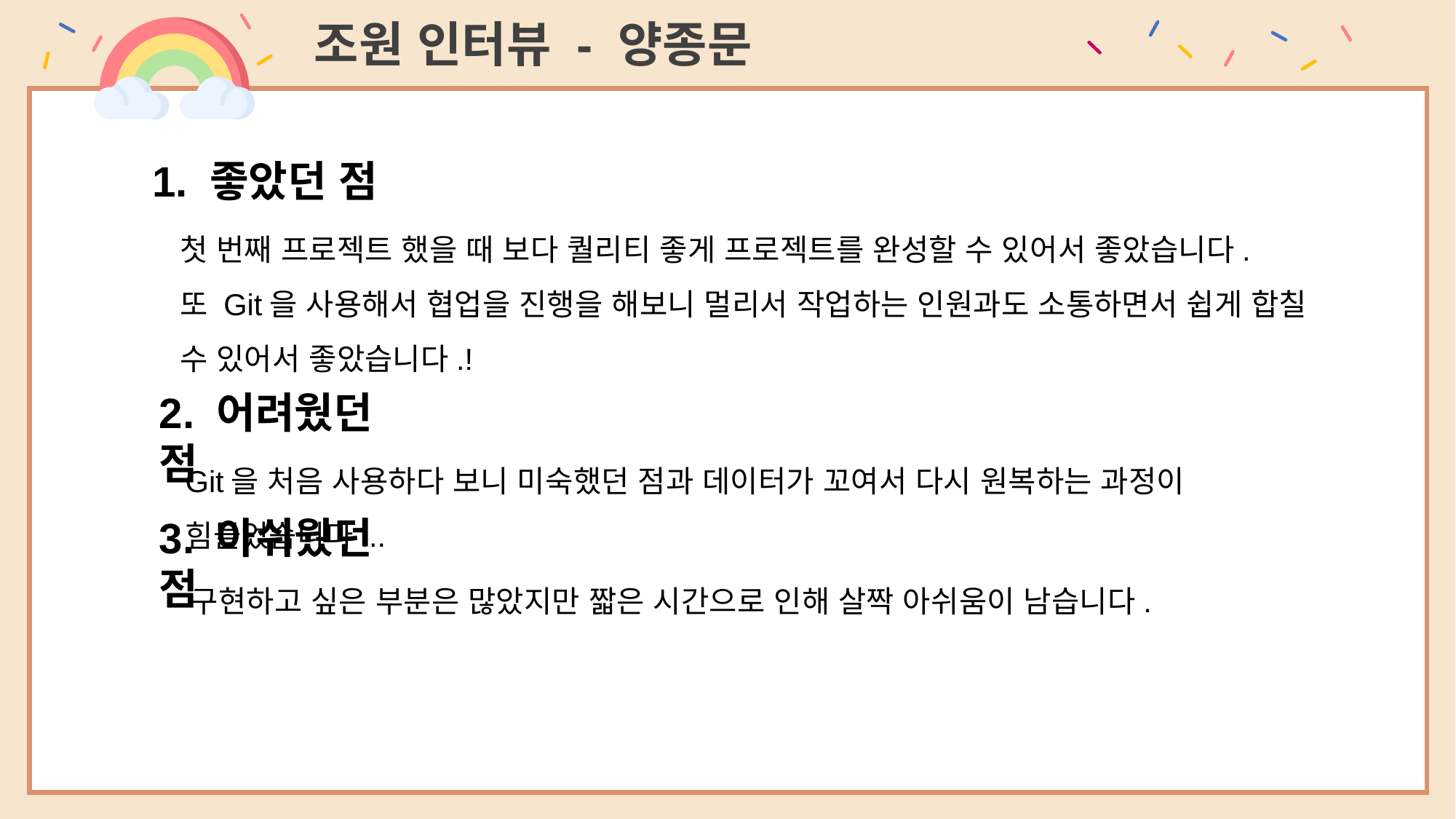

조원 인터뷰 - 양종문

1. 좋았던 점
첫 번째 프로젝트 했을 때 보다 퀄리티 좋게 프로젝트를 완성할 수 있어서 좋았습니다.
또 Git을 사용해서 협업을 진행을 해보니 멀리서 작업하는 인원과도 소통하면서 쉽게 합칠 수 있어서 좋았습니다.!
2. 어려웠던 점
Git을 처음 사용하다 보니 미숙했던 점과 데이터가 꼬여서 다시 원복하는 과정이 힘들었습니다...
3. 아쉬웠던 점
구현하고 싶은 부분은 많았지만 짧은 시간으로 인해 살짝 아쉬움이 남습니다.